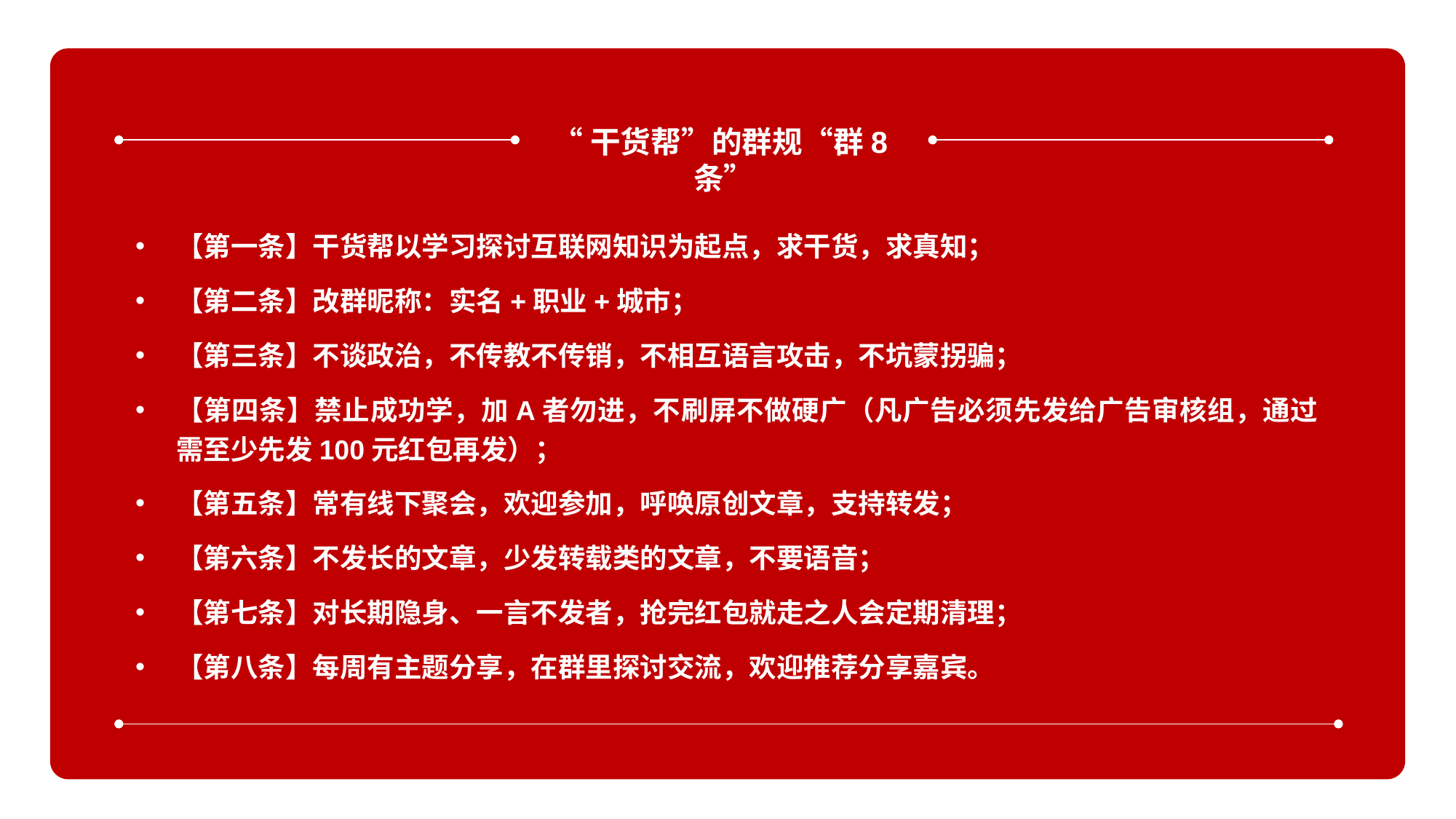

“干货帮”的群规“群8条”
【第一条】干货帮以学习探讨互联网知识为起点，求干货，求真知；
【第二条】改群昵称：实名+职业+城市；
【第三条】不谈政治，不传教不传销，不相互语言攻击，不坑蒙拐骗；
【第四条】禁止成功学，加A者勿进，不刷屏不做硬广（凡广告必须先发给广告审核组，通过需至少先发100元红包再发）；
【第五条】常有线下聚会，欢迎参加，呼唤原创文章，支持转发；
【第六条】不发长的文章，少发转载类的文章，不要语音；
【第七条】对长期隐身、一言不发者，抢完红包就走之人会定期清理；
【第八条】每周有主题分享，在群里探讨交流，欢迎推荐分享嘉宾。